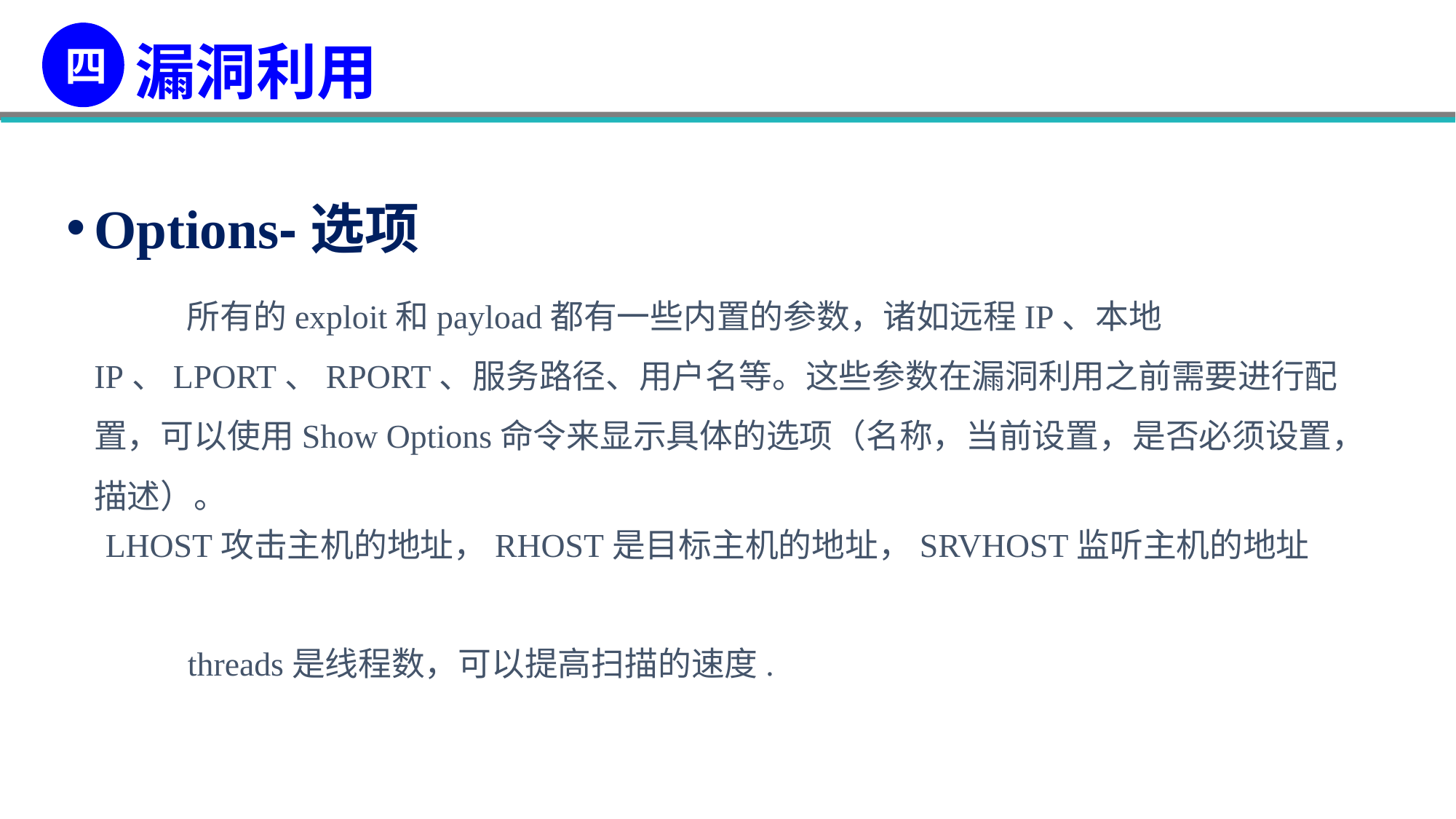

Options-选项
               所有的exploit和payload都有一些内置的参数，诸如远程IP、本地IP、LPORT、RPORT、服务路径、用户名等。这些参数在漏洞利用之前需要进行配置，可以使用Show Options命令来显示具体的选项（名称，当前设置，是否必须设置，描述）。

LHOST攻击主机的地址，RHOST是目标主机的地址，SRVHOST监听主机的地址
threads是线程数，可以提高扫描的速度.